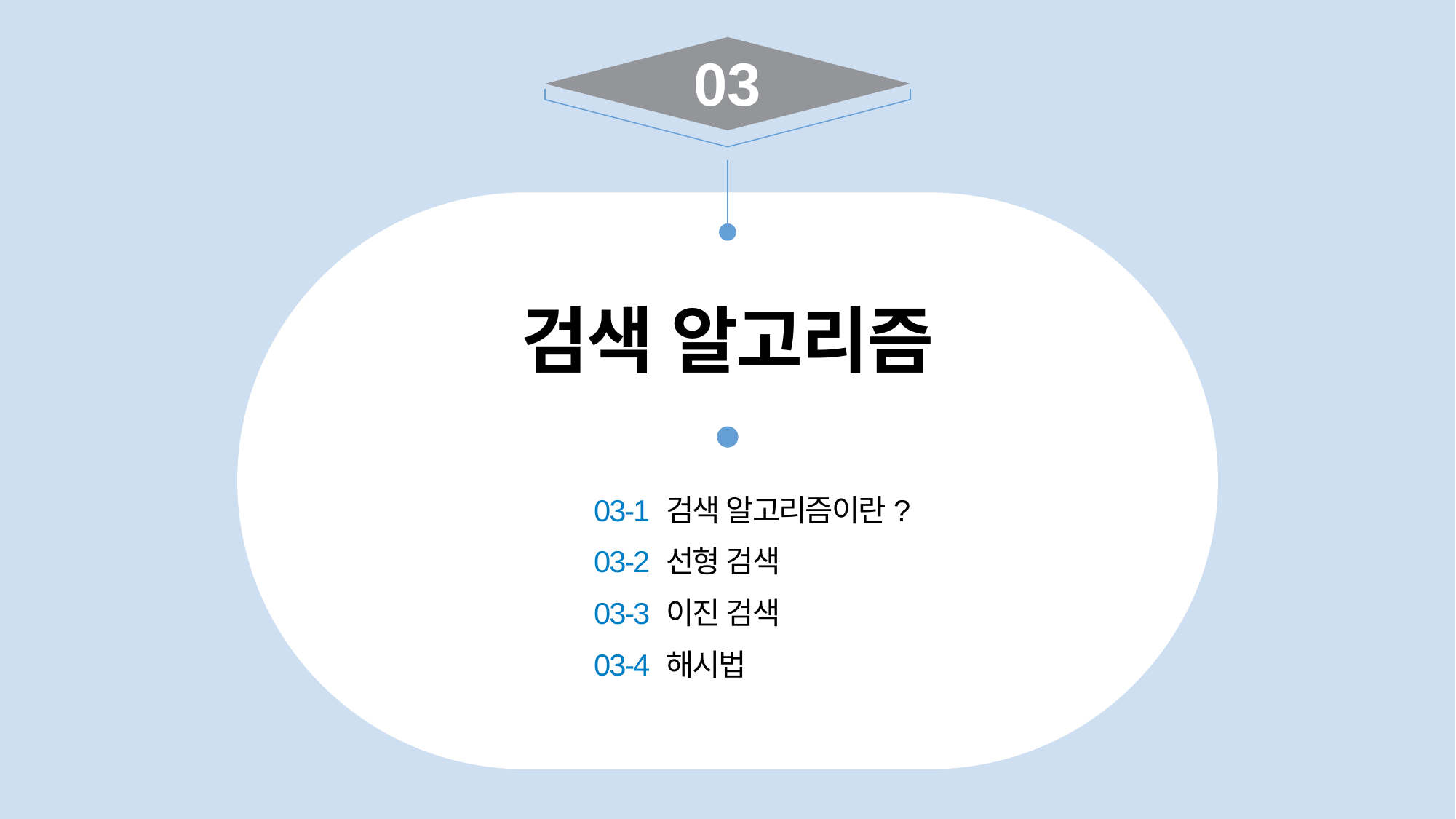

03
검색 알고리즘
03-1 검색 알고리즘이란?
03-2 선형 검색
03-3 이진 검색
03-4 해시법